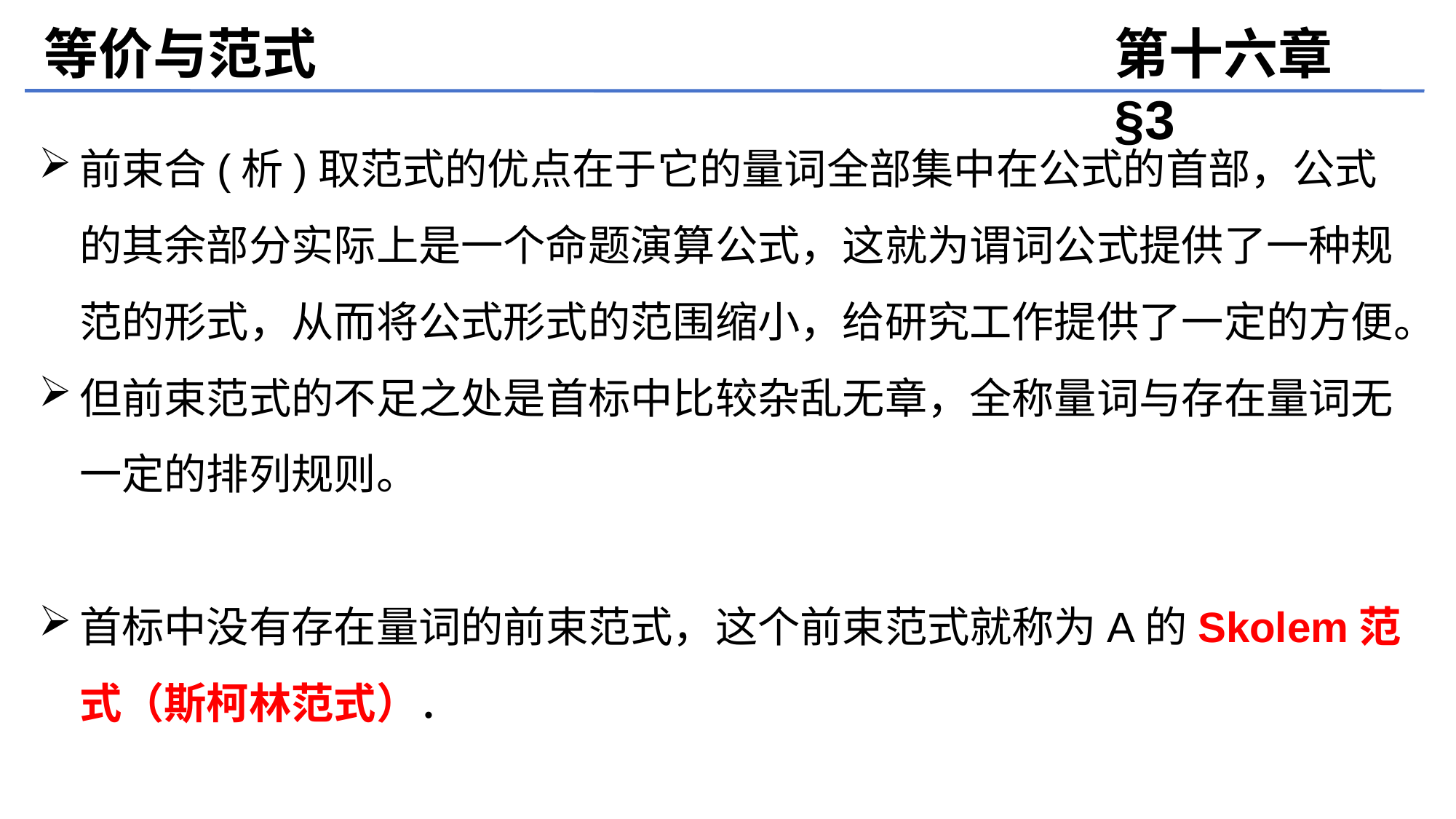

等价与范式
第十六章 §3
前束合(析)取范式的优点在于它的量词全部集中在公式的首部，公式的其余部分实际上是一个命题演算公式，这就为谓词公式提供了一种规范的形式，从而将公式形式的范围缩小，给研究工作提供了一定的方便。
但前束范式的不足之处是首标中比较杂乱无章，全称量词与存在量词无一定的排列规则。

首标中没有存在量词的前束范式，这个前束范式就称为A的Skolem范式（斯柯林范式）．